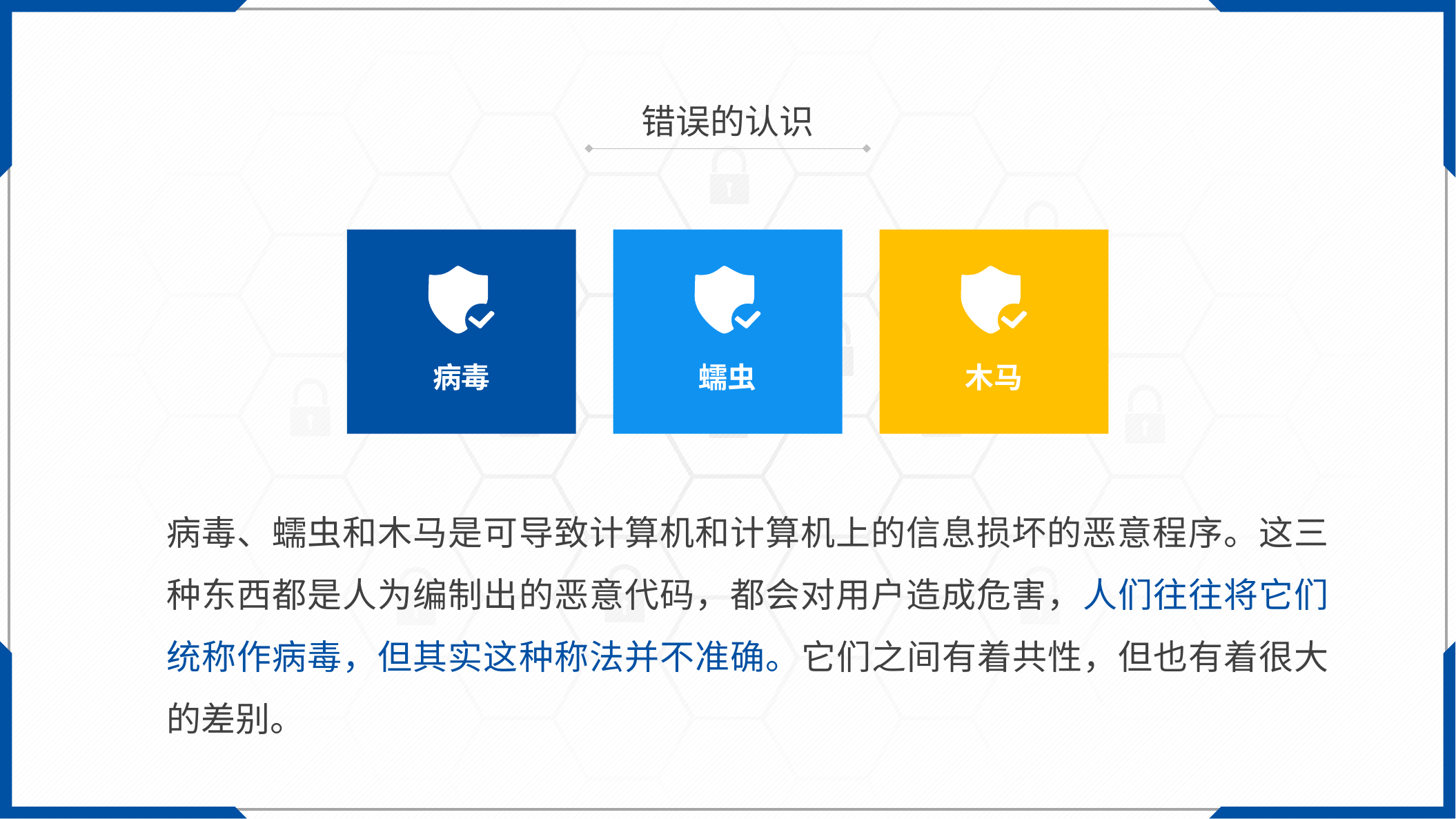

错误的认识

病毒

蠕虫

木马
病毒、蠕虫和木马是可导致计算机和计算机上的信息损坏的恶意程序。这三种东西都是人为编制出的恶意代码，都会对用户造成危害，人们往往将它们统称作病毒，但其实这种称法并不准确。它们之间有着共性，但也有着很大的差别。